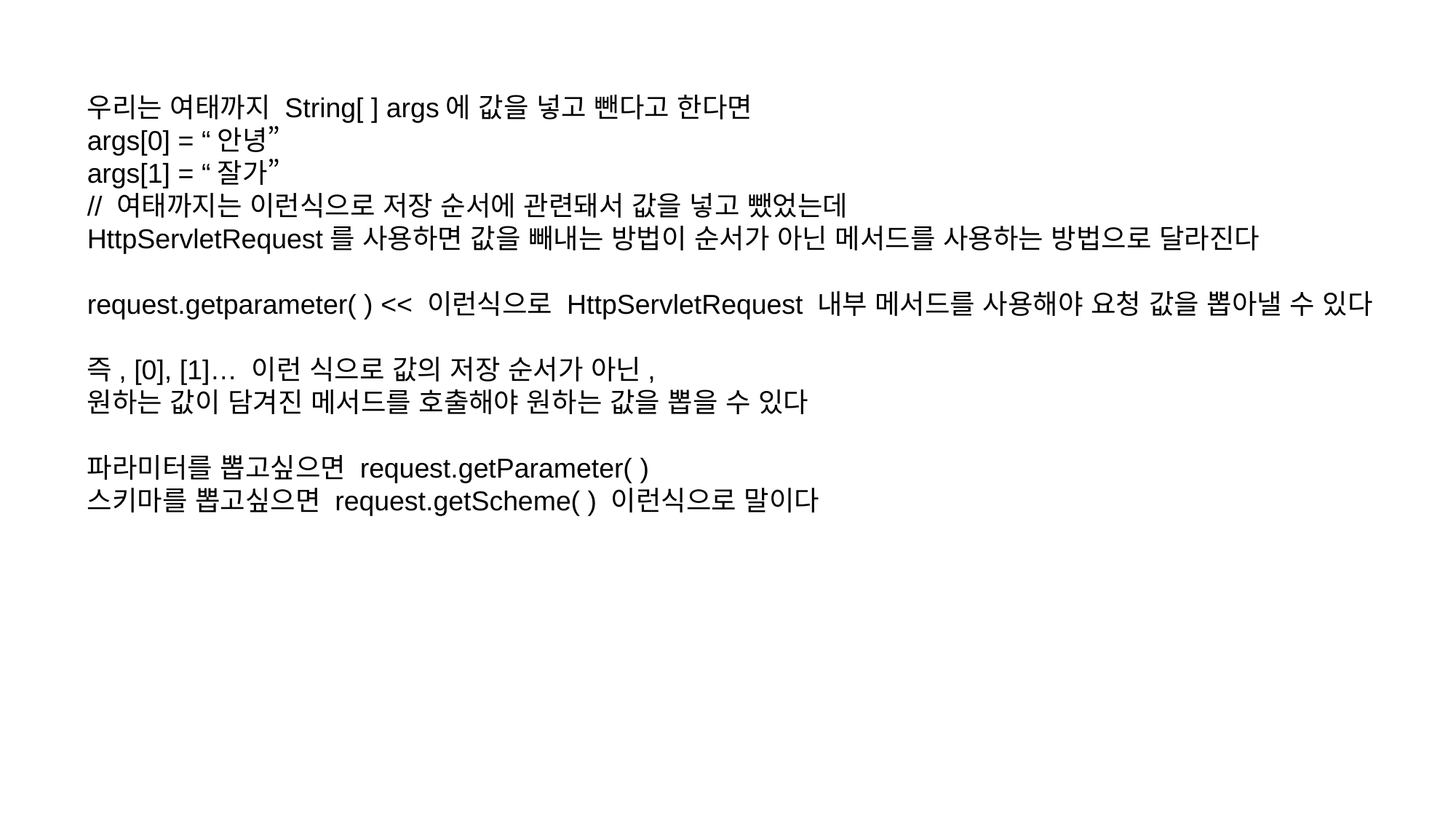

우리는 여태까지 String[ ] args에 값을 넣고 뺀다고 한다면
args[0] = “안녕”
args[1] = “잘가”
// 여태까지는 이런식으로 저장 순서에 관련돼서 값을 넣고 뺐었는데
HttpServletRequest를 사용하면 값을 빼내는 방법이 순서가 아닌 메서드를 사용하는 방법으로 달라진다

request.getparameter( ) << 이런식으로 HttpServletRequest 내부 메서드를 사용해야 요청 값을 뽑아낼 수 있다

즉, [0], [1]… 이런 식으로 값의 저장 순서가 아닌,
원하는 값이 담겨진 메서드를 호출해야 원하는 값을 뽑을 수 있다

파라미터를 뽑고싶으면 request.getParameter( )
스키마를 뽑고싶으면 request.getScheme( ) 이런식으로 말이다